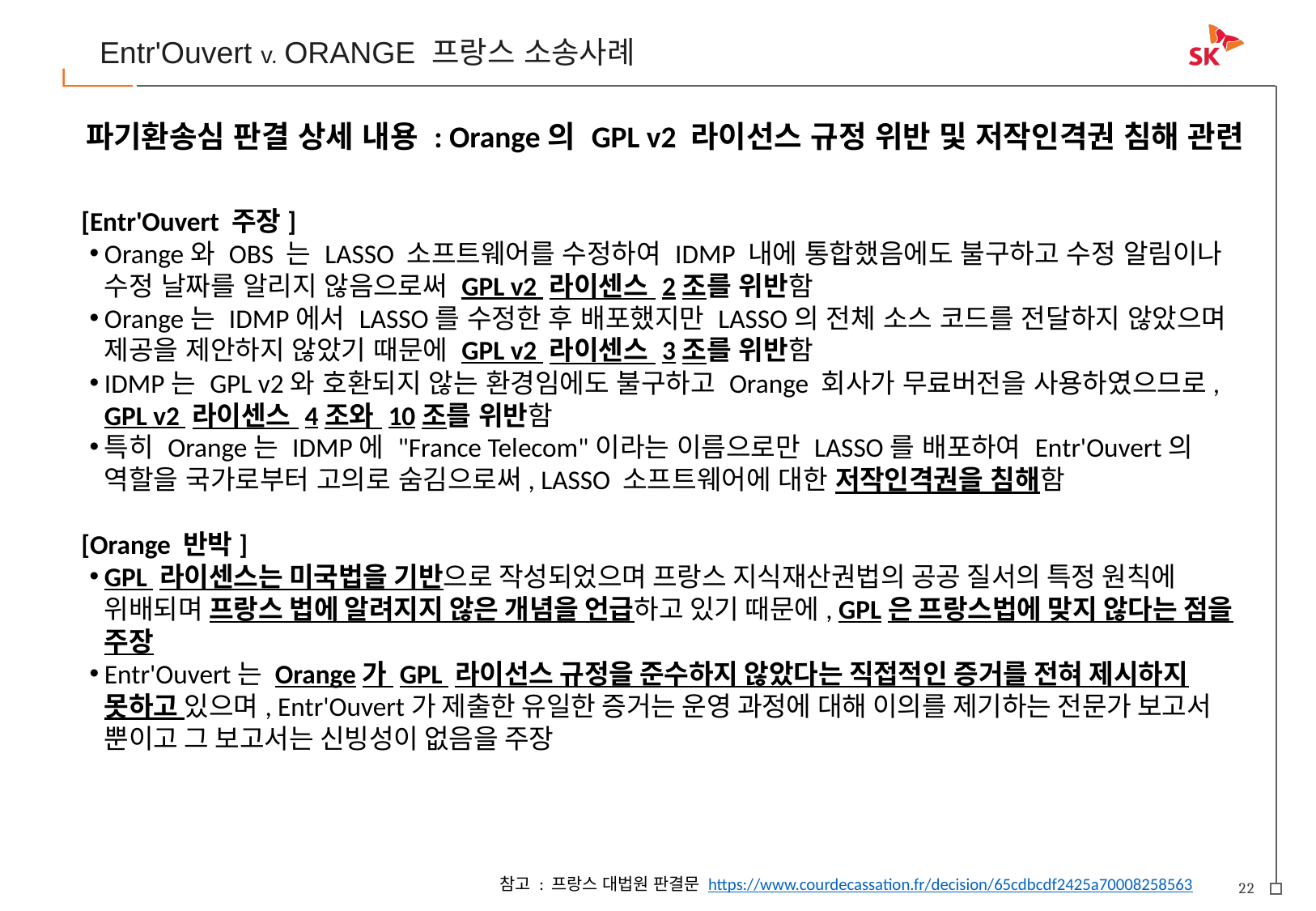

Entr'Ouvert v. ORANGE 프랑스 소송사례
파기환송심 판결 상세 내용 : Orange의 GPL v2 라이선스 규정 위반 및 저작인격권 침해 관련
[Entr'Ouvert 주장]
Orange와 OBS 는 LASSO 소프트웨어를 수정하여 IDMP 내에 통합했음에도 불구하고 수정 알림이나 수정 날짜를 알리지 않음으로써 GPL v2 라이센스 2조를 위반함
Orange는 IDMP에서 LASSO를 수정한 후 배포했지만 LASSO의 전체 소스 코드를 전달하지 않았으며 제공을 제안하지 않았기 때문에 GPL v2 라이센스 3조를 위반함
IDMP는 GPL v2와 호환되지 않는 환경임에도 불구하고 Orange 회사가 무료버전을 사용하였으므로, GPL v2 라이센스 4조와 10조를 위반함
특히 Orange는 IDMP에 "France Telecom"이라는 이름으로만 LASSO를 배포하여 Entr'Ouvert의 역할을 국가로부터 고의로 숨김으로써, LASSO 소프트웨어에 대한 저작인격권을 침해함

[Orange 반박]
GPL 라이센스는 미국법을 기반으로 작성되었으며 프랑스 지식재산권법의 공공 질서의 특정 원칙에 위배되며 프랑스 법에 알려지지 않은 개념을 언급하고 있기 때문에, GPL은 프랑스법에 맞지 않다는 점을 주장
Entr'Ouvert는 Orange가 GPL 라이선스 규정을 준수하지 않았다는 직접적인 증거를 전혀 제시하지 못하고 있으며, Entr'Ouvert가 제출한 유일한 증거는 운영 과정에 대해 이의를 제기하는 전문가 보고서 뿐이고 그 보고서는 신빙성이 없음을 주장

참고 : 프랑스 대법원 판결문 https://www.courdecassation.fr/decision/65cdbcdf2425a70008258563